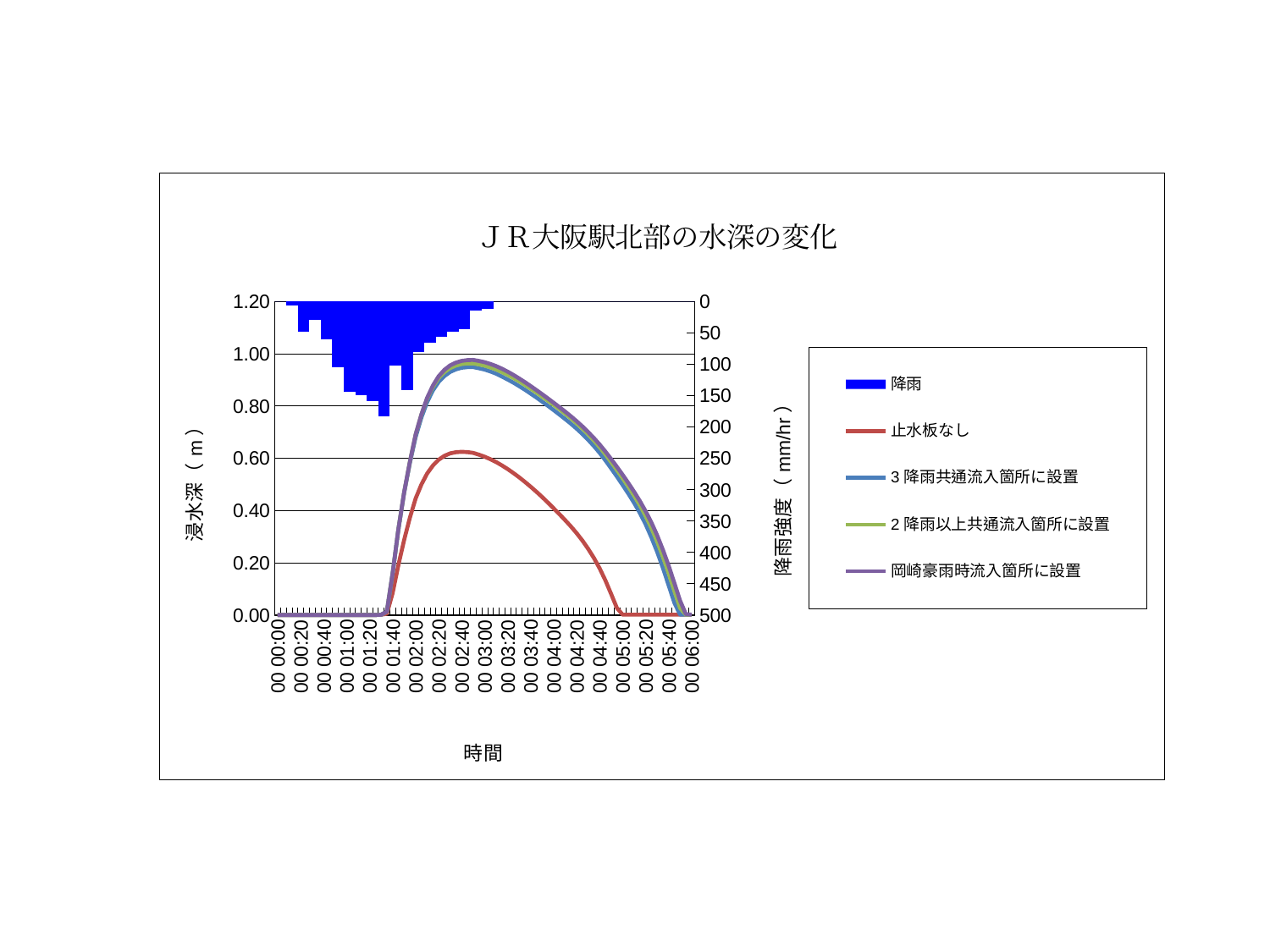

### Chart: ＪＲ大阪駅北部の水深の変化

| Category | 降雨 | 止水板なし | 3降雨共通流入箇所に設置 | 2降雨以上共通流入箇所に設置 | 岡崎豪雨時流入箇所に設置 |
|---|---|---|---|---|---|
| 00 00:00 | 0.0 | 0.0 | 0.0 | 0.0 | 0.0 |
| 00 00:05 | 0.0 | 0.0 | 0.0 | 0.0 | 0.0 |
| 00 00:10 | 6.0 | 0.0 | 0.0 | 0.0 | 0.0 |
| 00 00:15 | 6.0 | 0.0 | 0.0 | 0.0 | 0.0 |
| 00 00:20 | 48.0 | 0.0 | 0.0 | 0.0 | 0.0 |
| 00 00:25 | 48.0 | 0.0 | 0.0 | 0.0 | 0.0 |
| 00 00:30 | 30.0 | 0.0 | 0.0 | 0.0 | 0.0 |
| 00 00:35 | 30.0 | 0.0 | 0.0 | 0.0 | 0.0 |
| 00 00:40 | 60.0 | 0.0 | 0.0 | 0.0 | 0.0 |
| 00 00:45 | 60.0 | 0.0 | 0.0 | 0.0 | 0.0 |
| 00 00:50 | 105.0 | 0.0 | 0.0 | 0.0 | 0.0 |
| 00 00:55 | 105.0 | 0.0 | 0.0 | 0.0 | 0.0 |
| 00 01:00 | 144.0 | 0.0 | 0.0 | 0.0 | 0.0 |
| 00 01:05 | 144.0 | 0.0 | 0.0 | 0.0 | 0.0 |
| 00 01:10 | 150.0 | 0.0 | 0.0 | 0.0 | 0.0 |
| 00 01:15 | 150.0 | 0.0 | 0.0 | 0.0 | 0.0 |
| 00 01:20 | 159.0 | 0.0 | 0.0 | 0.0 | 0.0 |
| 00 01:25 | 159.0 | 0.0 | 0.0 | 0.0 | 0.0 |
| 00 01:30 | 183.0 | 0.0007300491000000012 | 0.0007290454000000002 | 0.0007285047000000016 | 0.0007285047000000016 |
| 00 01:35 | 183.0 | 0.00470267700000001 | 0.01317406 | 0.013174570000000023 | 0.01317486 |
| 00 01:40 | 102.0 | 0.08348484000000016 | 0.1583216 | 0.158323 | 0.1583298 |
| 00 01:45 | 102.0 | 0.1902557 | 0.32704870000000075 | 0.32704840000000057 | 0.32707800000000065 |
| 00 01:50 | 141.0 | 0.2870037000000001 | 0.4675597 | 0.4693932 | 0.4694599000000003 |
| 00 01:55 | 141.0 | 0.37240740000000044 | 0.5816702 | 0.5864399999999989 | 0.5868293 |
| 00 02:00 | 81.0 | 0.4457537 | 0.6806701 | 0.6905005 | 0.6911648 |
| 00 02:05 | 81.0 | 0.4991837000000005 | 0.755139200000001 | 0.7665215000000006 | 0.7674777 |
| 00 02:10 | 66.0 | 0.5412919 | 0.8148381 | 0.8282934 | 0.830956 |
| 00 02:15 | 66.0 | 0.5718183999999995 | 0.8591906000000011 | 0.8731549000000006 | 0.877815200000001 |
| 00 02:20 | 57.0 | 0.5940608999999996 | 0.8915381999999987 | 0.9067562 | 0.9133876999999996 |
| 00 02:25 | 57.0 | 0.6087849000000006 | 0.9140616 | 0.929136 | 0.937857 |
| 00 02:30 | 48.0 | 0.6182609 | 0.9299264 | 0.9446426000000009 | 0.9549451000000009 |
| 00 02:35 | 48.0 | 0.6226851000000009 | 0.9397187 | 0.954125400000001 | 0.965557 |
| 00 02:40 | 45.0 | 0.6242597000000006 | 0.945750800000001 | 0.9599031 | 0.9720448000000012 |
| 00 02:45 | 45.0 | 0.6231806 | 0.9481884 | 0.9624479 | 0.9749419000000011 |
| 00 02:50 | 15.0 | 0.6202884 | 0.9483959000000006 | 0.9624077 | 0.975709700000001 |
| 00 02:55 | 15.0 | 0.6133847 | 0.943912 | 0.9586716000000014 | 0.9720483000000006 |
| 00 03:00 | 12.0 | 0.6056113000000006 | 0.9389122999999996 | 0.9537521 | 0.9670423 |
| 00 03:05 | 12.0 | 0.5960667999999985 | 0.9316101 | 0.9470631999999991 | 0.9602360999999996 |
| 00 03:10 | 0.0 | 0.585193199999999 | 0.9231278 | 0.9392222999999995 | 0.9521223 |
| 00 03:15 | 0.0 | 0.5723045 | 0.9121599 | 0.9292731 | 0.9421066 |
| 00 03:20 | 0.0 | 0.558316299999999 | 0.9009751 | 0.9184952 | 0.930859400000001 |
| 00 03:25 | 0.0 | 0.543052 | 0.8888319 | 0.9065493 | 0.9184153999999991 |
| 00 03:30 | 0.0 | 0.5265726999999996 | 0.8756946000000017 | 0.8937759000000006 | 0.9050025999999991 |
| 00 03:35 | 0.0 | 0.5090803999999991 | 0.8617738000000011 | 0.8801525999999987 | 0.8908158 |
| 00 03:40 | 0.0 | 0.4906781000000005 | 0.847099700000001 | 0.8657250000000014 | 0.8758669999999995 |
| 00 03:45 | 0.0 | 0.4713794000000005 | 0.8320464 | 0.8508016000000012 | 0.8604138999999995 |
| 00 03:50 | 0.0 | 0.4511513 | 0.8163295 | 0.835391800000001 | 0.8447486000000014 |
| 00 03:55 | 0.0 | 0.42996020000000057 | 0.8003491 | 0.8197466 | 0.8284477 |
| 00 04:00 | 0.0 | 0.4079657000000003 | 0.783956 | 0.8034158 | 0.8120827999999991 |
| 00 04:05 | 0.0 | 0.38574490000000045 | 0.767069600000001 | 0.786949000000001 | 0.7952029999999991 |
| 00 04:10 | 0.0 | 0.36290630000000057 | 0.749872600000001 | 0.7699861 | 0.7782229 |
| 00 04:15 | 0.0 | 0.3388698000000009 | 0.7317755000000011 | 0.751955900000001 | 0.7600859000000006 |
| 00 04:20 | 0.0 | 0.3127674000000001 | 0.7126439000000009 | 0.7329563 | 0.7413656 |
| 00 04:25 | 0.0 | 0.2845795000000003 | 0.692215 | 0.7127983000000009 | 0.7212473 |
| 00 04:30 | 0.0 | 0.25295910000000005 | 0.6700907000000011 | 0.6910174999999995 | 0.6997480000000011 |
| 00 04:35 | 0.0 | 0.2180606 | 0.6462966000000009 | 0.6674679999999995 | 0.6768165 |
| 00 04:40 | 0.0 | 0.17816910000000022 | 0.6202382 | 0.6420953000000011 | 0.6521288 |
| 00 04:45 | 0.0 | 0.1323002 | 0.5915836999999986 | 0.6143369 | 0.6252647 |
| 00 04:50 | 0.0 | 0.08033275 | 0.5611206 | 0.5848516 | 0.5966413 |
| 00 04:55 | 0.0 | 0.026598459999999977 | 0.5297129999999991 | 0.5544796 | 0.5669332 |
| 00 05:00 | 0.0 | 0.0009961022000000018 | 0.4972369000000003 | 0.523189 | 0.5363059 |
| 00 05:05 | 0.0 | 0.000995243600000005 | 0.4639246000000006 | 0.4905123000000005 | 0.5043012999999995 |
| 00 05:10 | 0.0 | 0.0009943848000000008 | 0.4286021000000003 | 0.4563298000000005 | 0.4710636000000001 |
| 00 05:15 | 0.0 | 0.0009935246000000028 | 0.3900019000000005 | 0.41937260000000076 | 0.4356325000000003 |
| 00 05:20 | 0.0 | 0.0009926656000000026 | 0.3468326000000003 | 0.37862740000000045 | 0.39677720000000044 |
| 00 05:25 | 0.0 | 0.0009918471000000002 | 0.2968293000000006 | 0.3326633000000004 | 0.3536974 |
| 00 05:30 | 0.0 | 0.0009909887000000028 | 0.24129700000000032 | 0.28055890000000044 | 0.3044998000000003 |
| 00 05:35 | 0.0 | 0.0009901301000000003 | 0.18021300000000032 | 0.2229666 | 0.24926760000000028 |
| 00 05:40 | 0.0 | 0.0009892709000000027 | 0.1133382 | 0.15943950000000032 | 0.188573 |
| 00 05:45 | 0.0 | 0.0009884121000000002 | 0.0460449 | 0.09158677000000001 | 0.12183330000000002 |
| 00 05:50 | 0.0 | 0.0009875536000000051 | 0.0009957145000000023 | 0.025855270000000055 | 0.0539642 |
| 00 05:55 | 0.0 | 0.000986695100000002 | 0.0009948558 | 0.0009930728 | 0.003024683000000005 |
| 00 06:00 | 0.0 | 0.0009858366000000019 | 0.0009939969000000016 | 0.000992214100000002 | 0.0009938170000000001 |